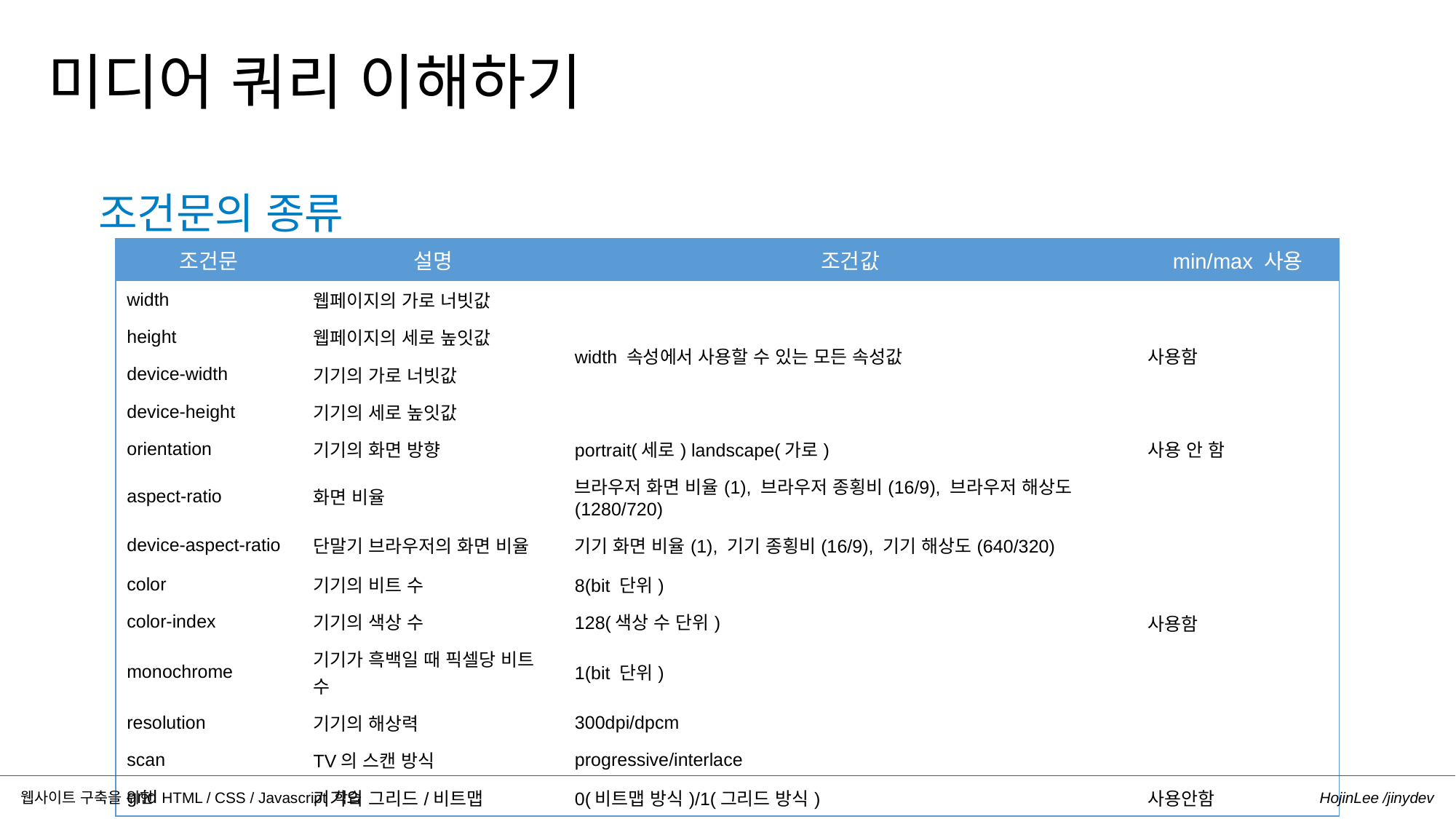

미디어 쿼리 이해하기
조건문의 종류
| 조건문 | 설명 | 조건값 | min/max 사용 |
| --- | --- | --- | --- |
| width | 웹페이지의 가로 너빗값 | width 속성에서 사용할 수 있는 모든 속성값 | 사용함 |
| height | 웹페이지의 세로 높잇값 |  |  |
| device-width | 기기의 가로 너빗값 |  |  |
| device-height | 기기의 세로 높잇값 |  |  |
| orientation | 기기의 화면 방향 | portrait(세로) landscape(가로) | 사용 안 함 |
| aspect-ratio | 화면 비율 | 브라우저 화면 비율(1), 브라우저 종횡비(16/9), 브라우저 해상도(1280/720) | 사용함 |
| device-aspect-ratio | 단말기 브라우저의 화면 비율 | 기기 화면 비율(1), 기기 종횡비(16/9), 기기 해상도(640/320) |  |
| color | 기기의 비트 수 | 8(bit 단위) |  |
| color-index | 기기의 색상 수 | 128(색상 수 단위) |  |
| monochrome | 기기가 흑백일 때 픽셀당 비트 수 | 1(bit 단위) |  |
| resolution | 기기의 해상력 | 300dpi/dpcm |  |
| scan | TV의 스캔 방식 | progressive/interlace |  |
| grid | 기기의 그리드/비트맵 | 0(비트맵 방식)/1(그리드 방식) | 사용안함 |
HojinLee /jinydev
웹사이트 구축을 위한 HTML / CSS / Javascript 학습